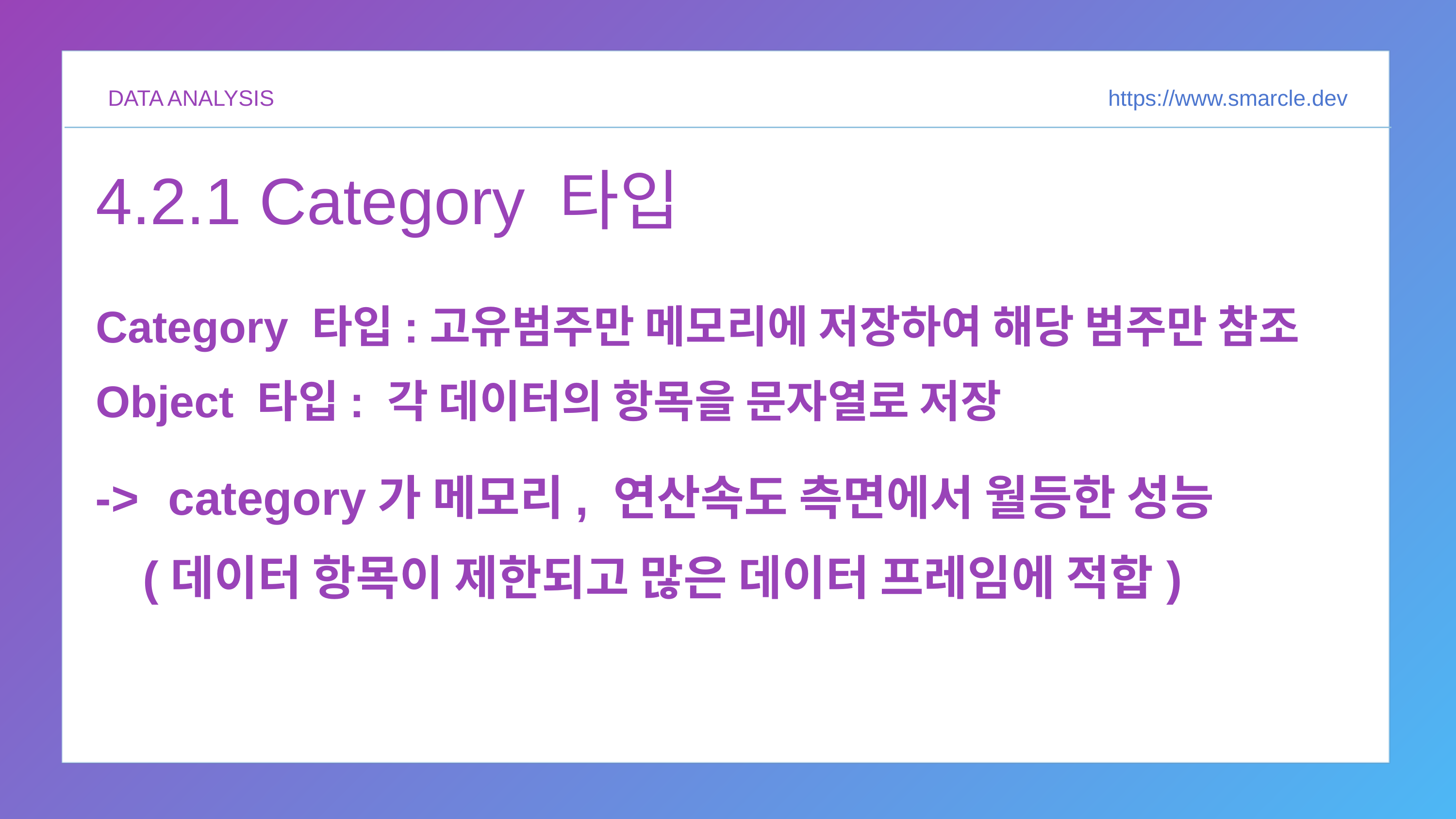

DATA ANALYSIS
https://www.smarcle.dev

4.2.1 Category 타입
Category 타입:고유범주만 메모리에 저장하여 해당 범주만 참조
Object 타입: 각 데이터의 항목을 문자열로 저장
->	category가 메모리, 연산속도 측면에서 월등한 성능
 (데이터 항목이 제한되고 많은 데이터 프레임에 적합)